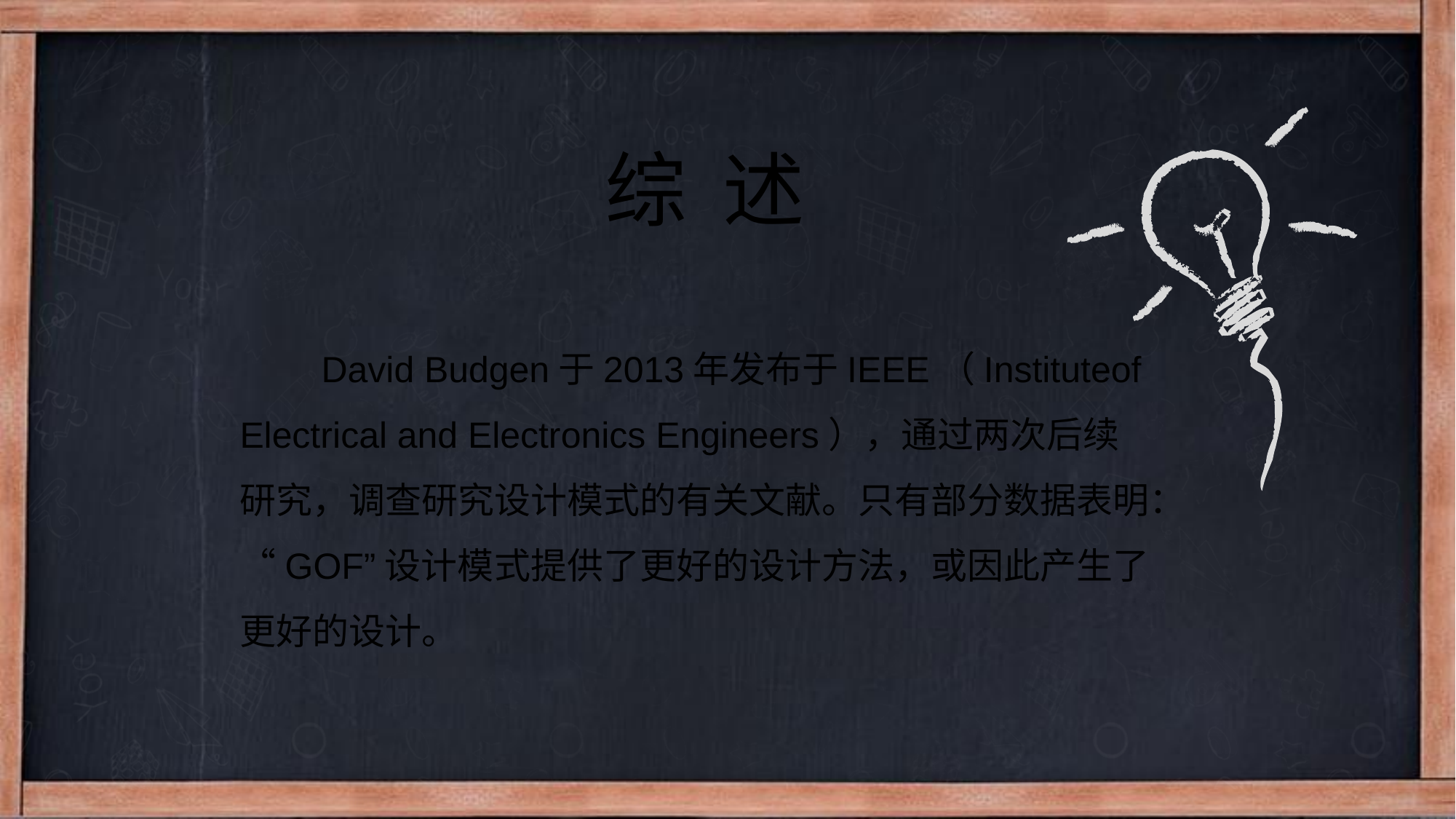

综  述

        David Budgen于2013年发布于IEEE（Instituteof Electrical and Electronics Engineers），通过两次后续研究，调查研究设计模式的有关文献。只有部分数据表明：“GOF”设计模式提供了更好的设计方法，或因此产生了更好的设计。